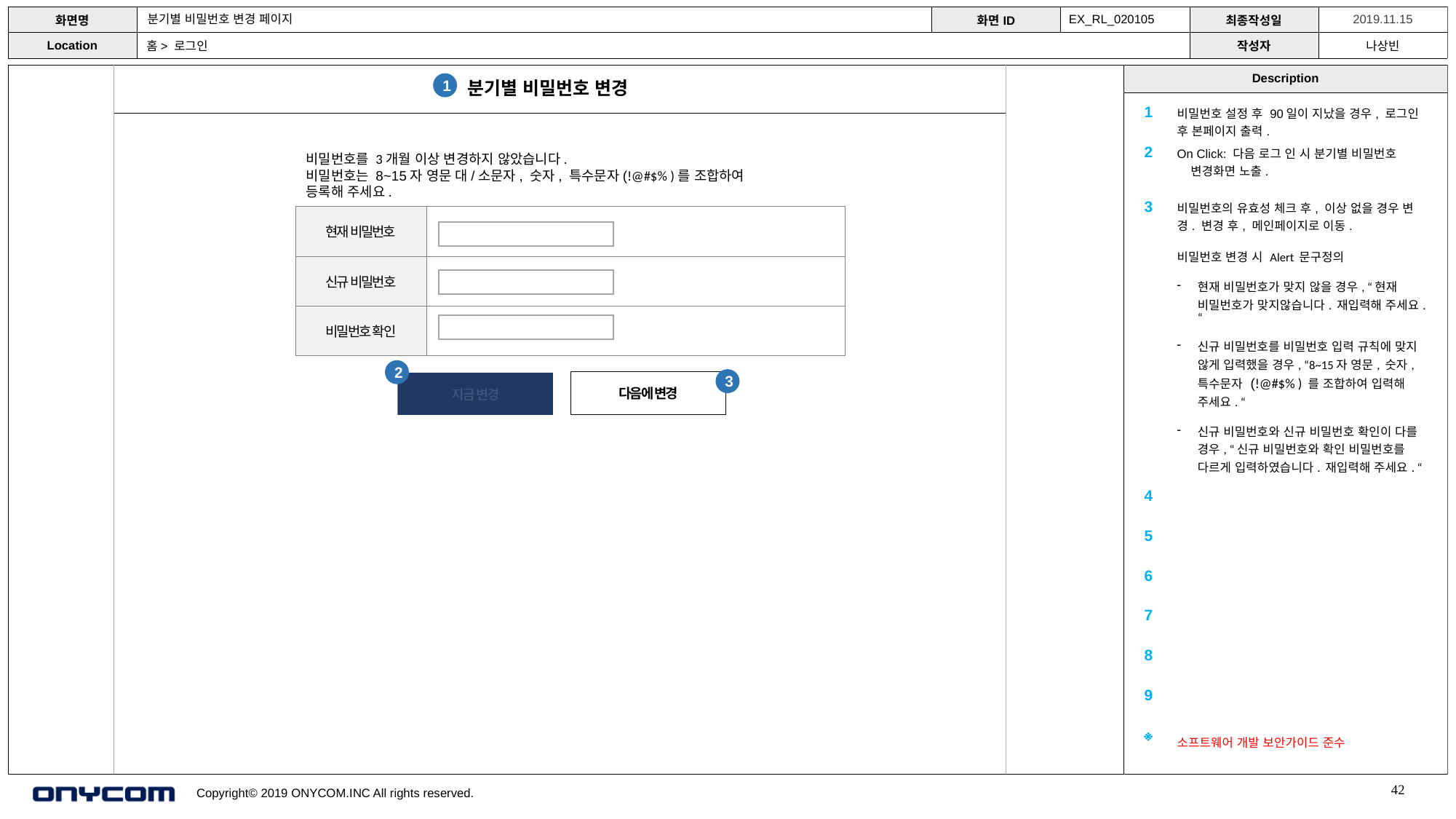

분기별 비밀번호 변경 페이지
EX_RL_020105
홈> 로그인
분기별 비밀번호 변경
1
| 1 | 비밀번호 설정 후 90일이 지났을 경우, 로그인 후 본페이지 출력. |
| --- | --- |
| 2 | On Click: 다음 로그 인 시 분기별 비밀번호 변경화면 노출. |
| 3 | 비밀번호의 유효성 체크 후, 이상 없을 경우 변경. 변경 후, 메인페이지로 이동. 비밀번호 변경 시 Alert 문구정의 현재 비밀번호가 맞지 않을 경우, “현재 비밀번호가 맞지않습니다. 재입력해 주세요. “ 신규 비밀번호를 비밀번호 입력 규칙에 맞지 않게 입력했을 경우, “8~15자 영문, 숫자, 특수문자 (!@#$% ) 를 조합하여 입력해 주세요. “ 신규 비밀번호와 신규 비밀번호 확인이 다를 경우, “신규 비밀번호와 확인 비밀번호를 다르게 입력하였습니다. 재입력해 주세요. “ |
| 4 |  |
| 5 |  |
| 6 |  |
| 7 |  |
| 8 |  |
| 9 |  |
| ※ | 소프트웨어 개발 보안가이드 준수 |
비밀번호를 3개월 이상 변경하지 않았습니다.
비밀번호는 8~15자 영문 대/소문자, 숫자, 특수문자(!@#$% )를 조합하여
등록해 주세요.
| 현재 비밀번호 |  |
| --- | --- |
| 신규 비밀번호 |  |
| 비밀번호 확인 |  |

2
3
다음에 변경
지금 변경
42